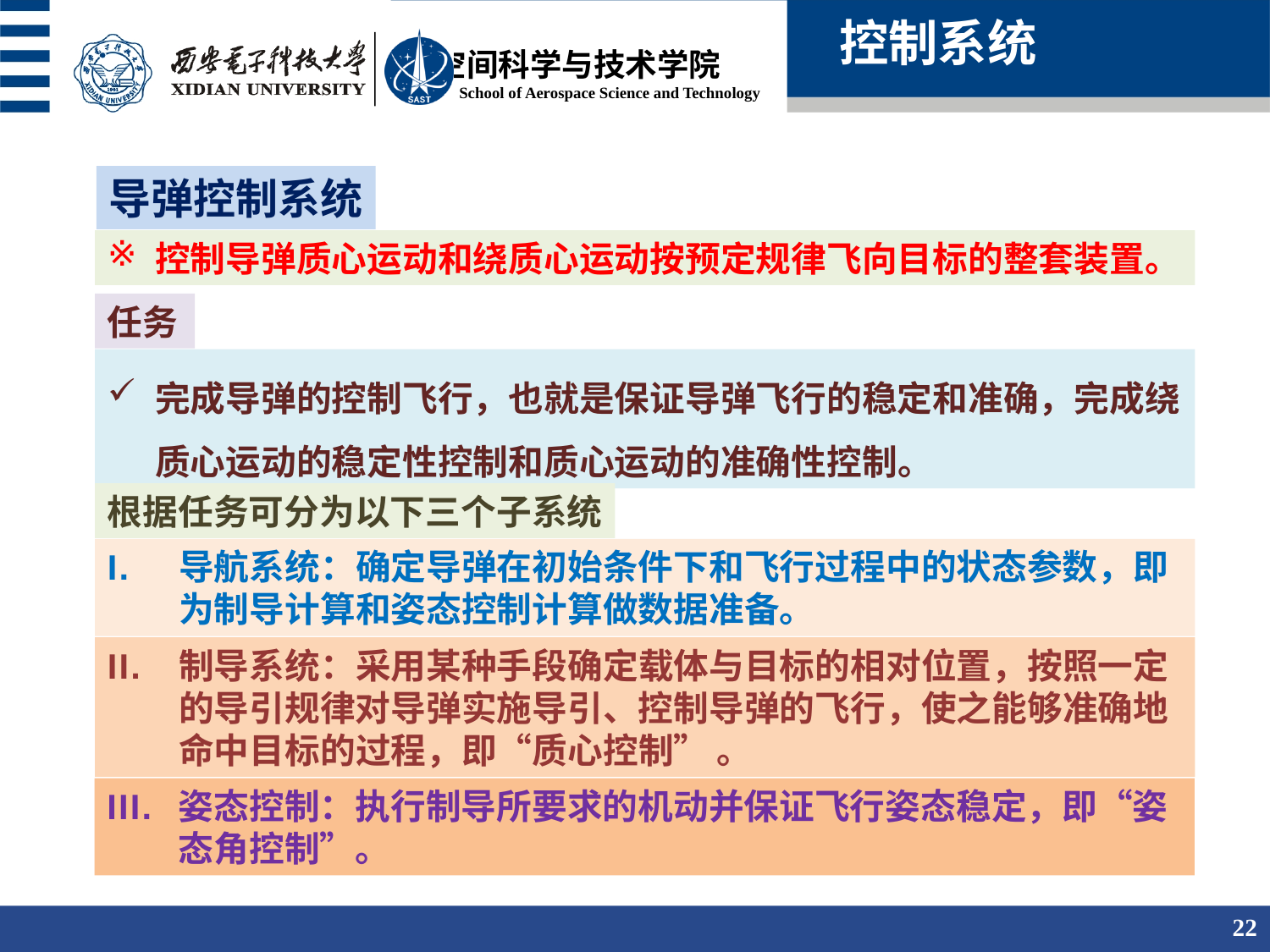

控制系统
导弹控制系统
控制导弹质心运动和绕质心运动按预定规律飞向目标的整套装置。
任务
完成导弹的控制飞行，也就是保证导弹飞行的稳定和准确，完成绕质心运动的稳定性控制和质心运动的准确性控制。
根据任务可分为以下三个子系统
导航系统：确定导弹在初始条件下和飞行过程中的状态参数，即为制导计算和姿态控制计算做数据准备。
制导系统：采用某种手段确定载体与目标的相对位置，按照一定的导引规律对导弹实施导引、控制导弹的飞行，使之能够准确地命中目标的过程，即“质心控制” 。
姿态控制：执行制导所要求的机动并保证飞行姿态稳定，即“姿态角控制”。